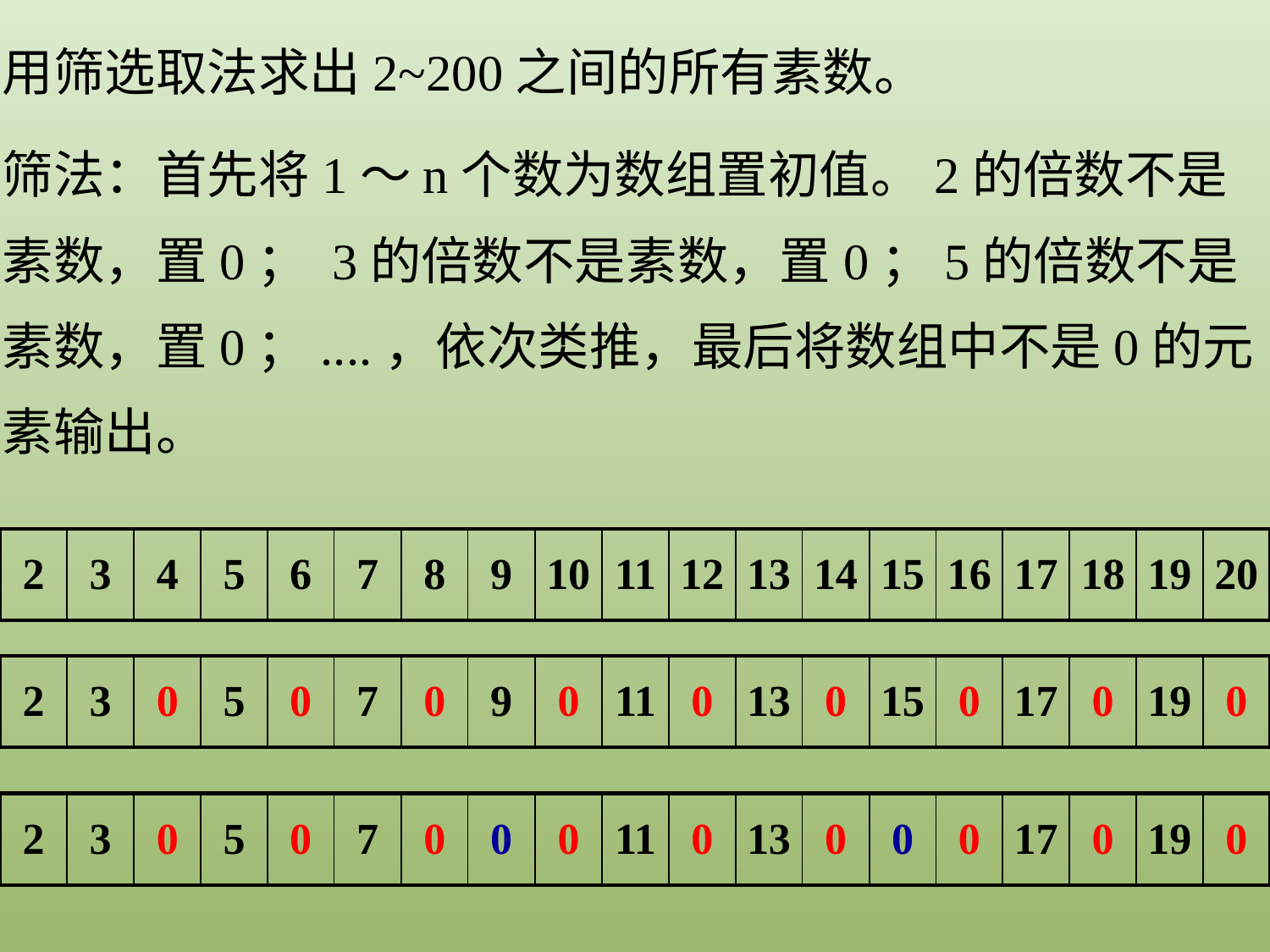

用筛选取法求出2~200之间的所有素数。
筛法：首先将1～n个数为数组置初值。2的倍数不是素数，置0； 3的倍数不是素数，置0；5的倍数不是素数，置0；....，依次类推，最后将数组中不是0的元素输出。
| 2 | 3 | 4 | 5 | 6 | 7 | 8 | 9 | 10 | 11 | 12 | 13 | 14 | 15 | 16 | 17 | 18 | 19 | 20 |
| --- | --- | --- | --- | --- | --- | --- | --- | --- | --- | --- | --- | --- | --- | --- | --- | --- | --- | --- |
| 2 | 3 | 0 | 5 | 0 | 7 | 0 | 9 | 0 | 11 | 0 | 13 | 0 | 15 | 0 | 17 | 0 | 19 | 0 |
| --- | --- | --- | --- | --- | --- | --- | --- | --- | --- | --- | --- | --- | --- | --- | --- | --- | --- | --- |
| 2 | 3 | 0 | 5 | 0 | 7 | 0 | 0 | 0 | 11 | 0 | 13 | 0 | 0 | 0 | 17 | 0 | 19 | 0 |
| --- | --- | --- | --- | --- | --- | --- | --- | --- | --- | --- | --- | --- | --- | --- | --- | --- | --- | --- |
324